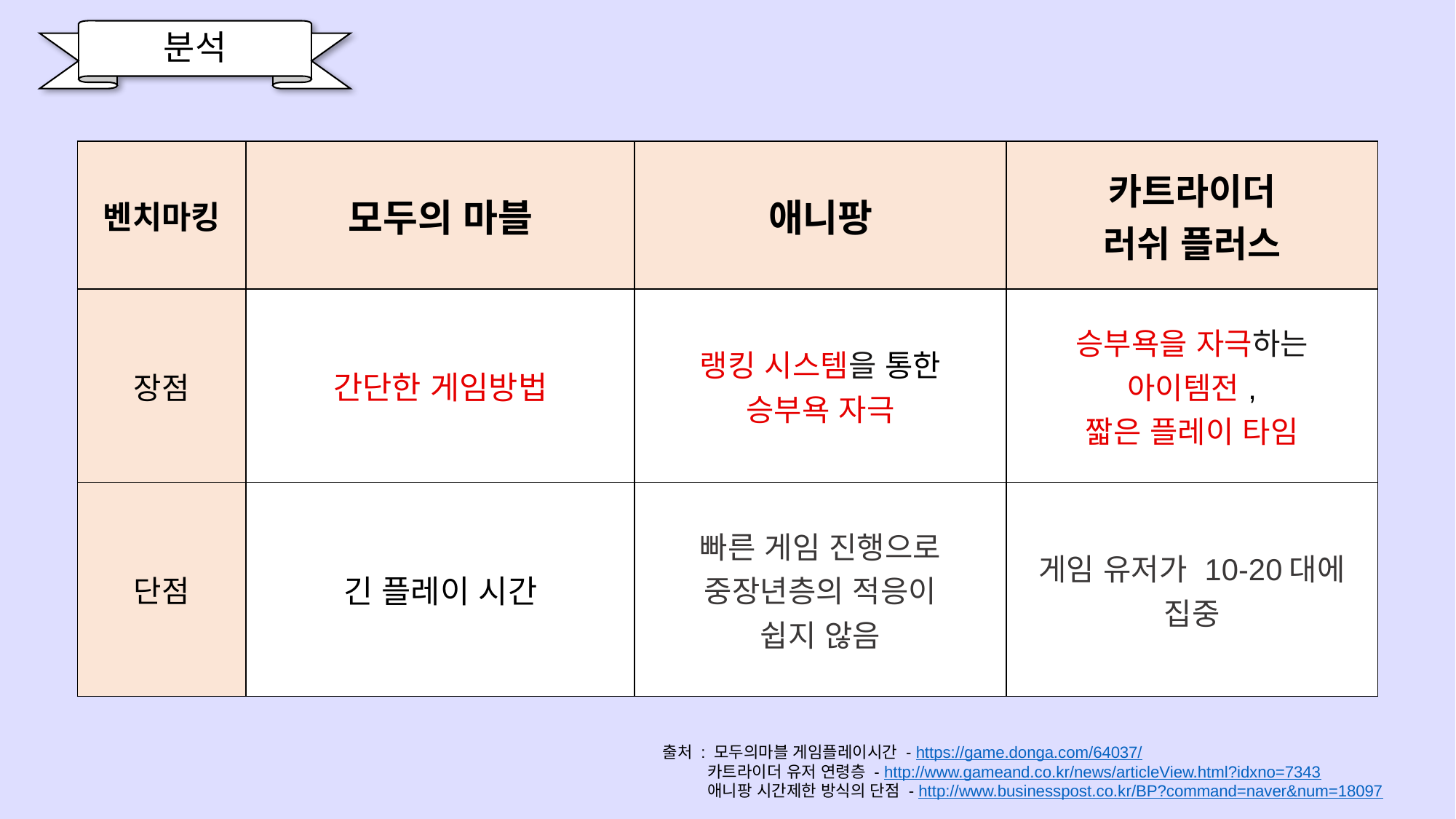

분석

| 벤치마킹 | 모두의 마블 | 애니팡 | 카트라이더 러쉬 플러스 |
| --- | --- | --- | --- |
| 장점 | 간단한 게임방법 | 랭킹 시스템을 통한 승부욕 자극 | 승부욕을 자극하는 아이템전, 짧은 플레이 타임 |
| 단점 | 긴 플레이 시간 | 빠른 게임 진행으로 중장년층의 적응이 쉽지 않음 | 게임 유저가 10-20대에 집중 |
출처 : 모두의마블 게임플레이시간 - https://game.donga.com/64037/
         카트라이더 유저 연령층 - http://www.gameand.co.kr/news/articleView.html?idxno=7343
         애니팡 시간제한 방식의 단점 - http://www.businesspost.co.kr/BP?command=naver&num=18097